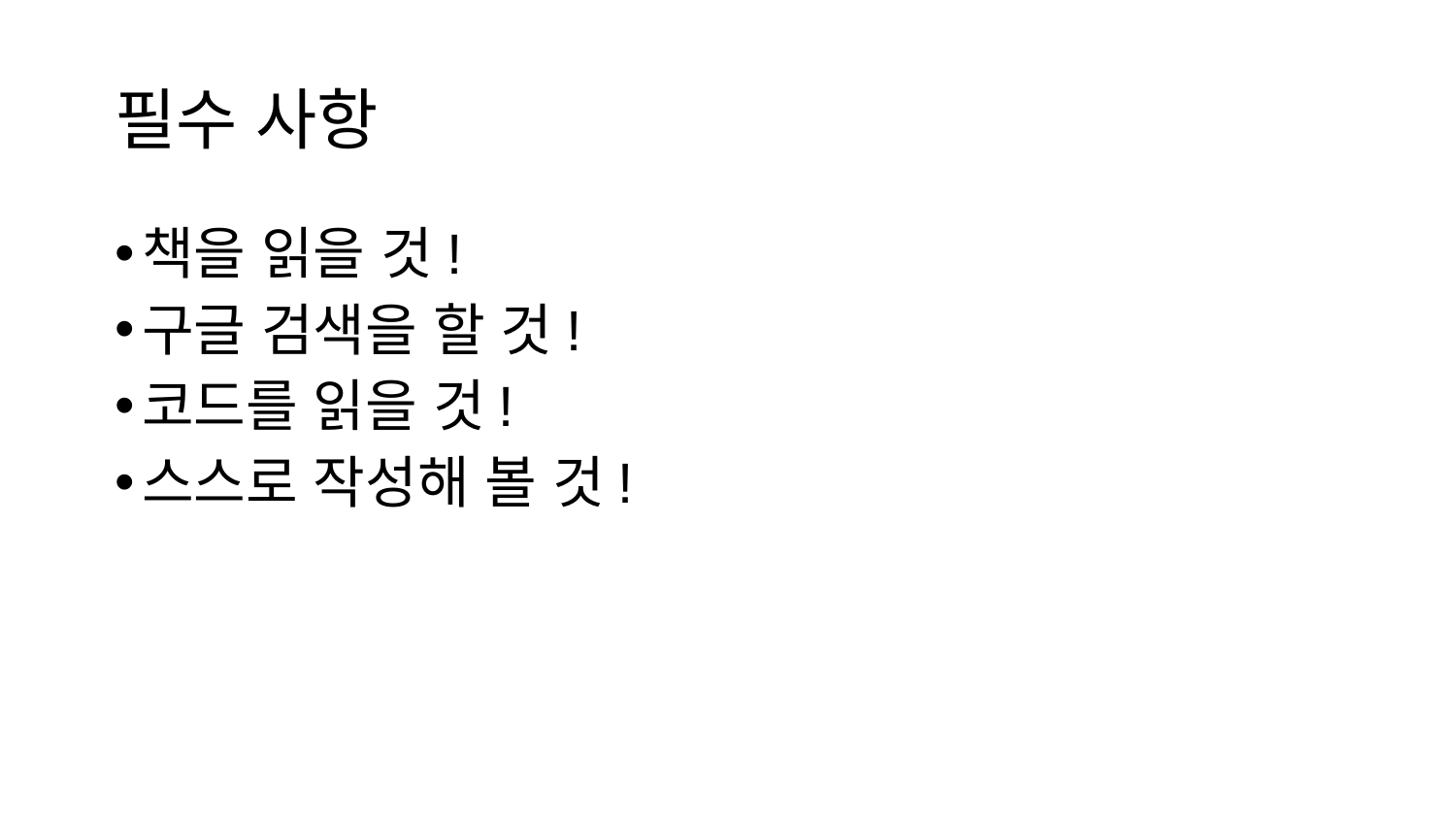

# 필수 사항
책을 읽을 것!
구글 검색을 할 것!
코드를 읽을 것!
스스로 작성해 볼 것!